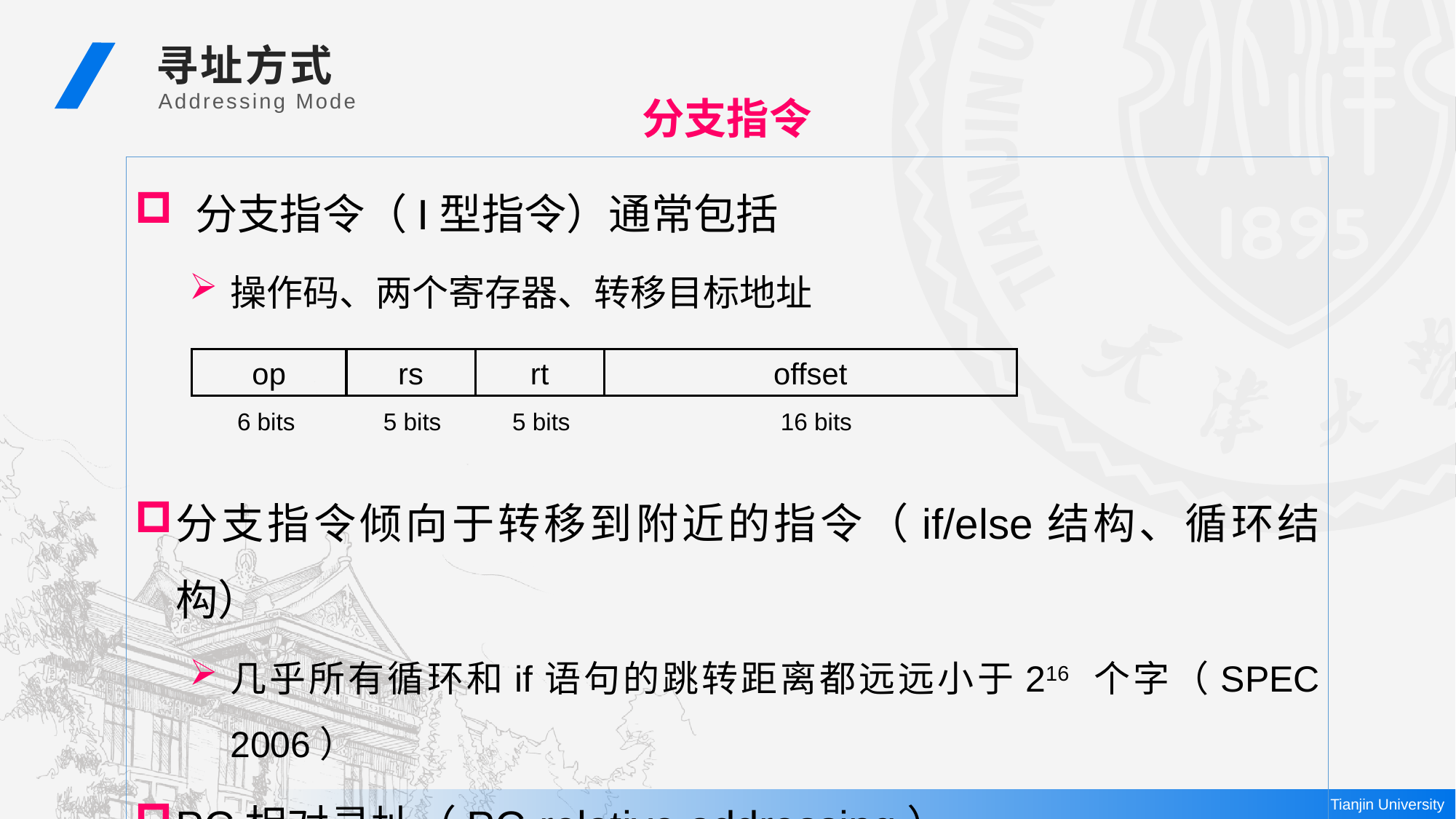

寻址方式
   Addressing Mode
分支指令
 分支指令（I型指令）通常包括
操作码、两个寄存器、转移目标地址

分支指令倾向于转移到附近的指令（if/else结构、循环结构）
几乎所有循环和if语句的跳转距离都远远小于216 个字（SPEC 2006）
PC相对寻址（PC-relative addressing）
目标地址 = (PC + 4) + (offset << 2)
op
rs
rt
offset
6 bits
5 bits
5 bits
16 bits